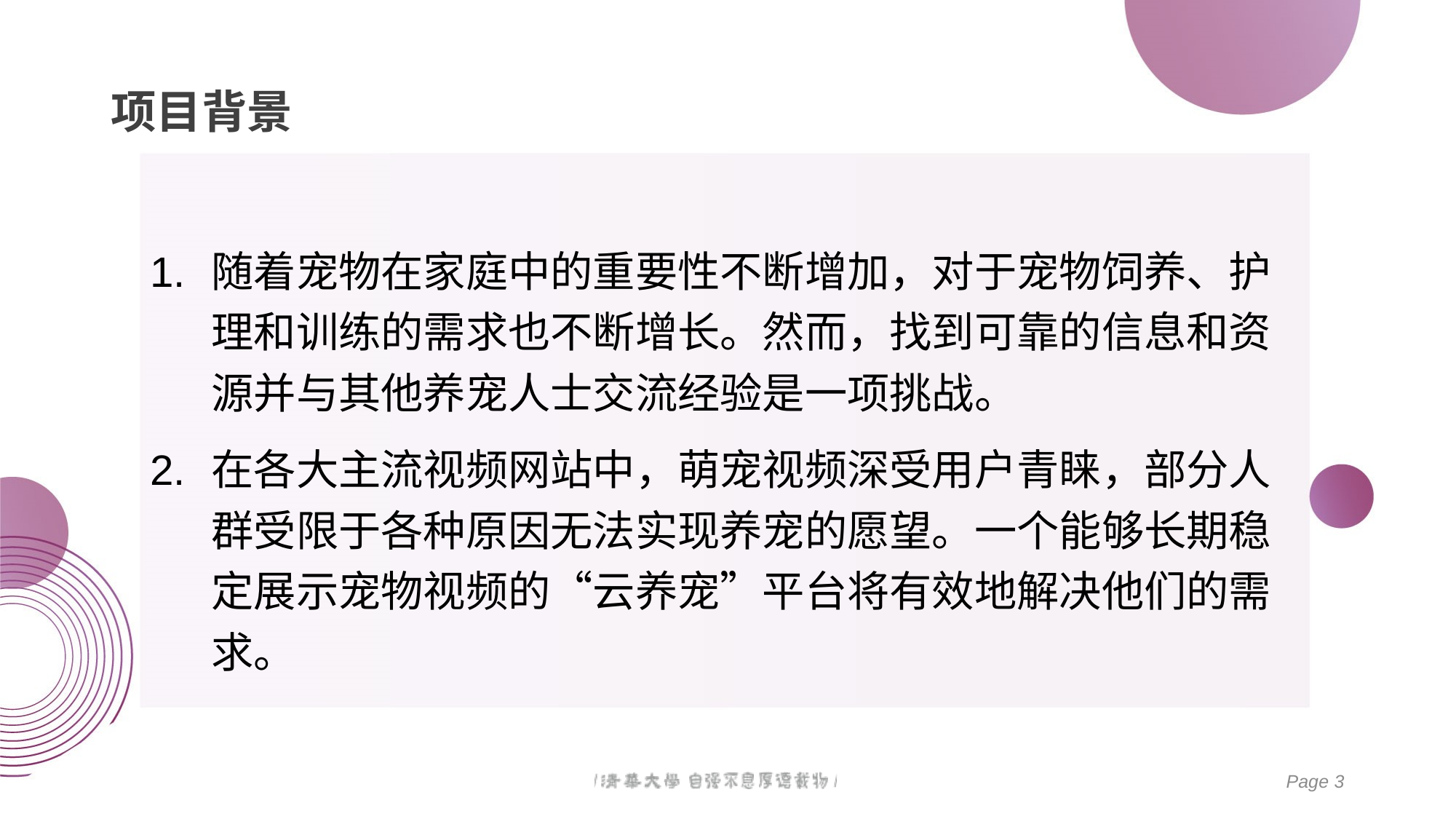

# 项目背景

随着宠物在家庭中的重要性不断增加，对于宠物饲养、护理和训练的需求也不断增长。然而，找到可靠的信息和资源并与其他养宠人士交流经验是一项挑战。
在各大主流视频网站中，萌宠视频深受用户青睐，部分人群受限于各种原因无法实现养宠的愿望。一个能够长期稳定展示宠物视频的“云养宠”平台将有效地解决他们的需求。
Page 3